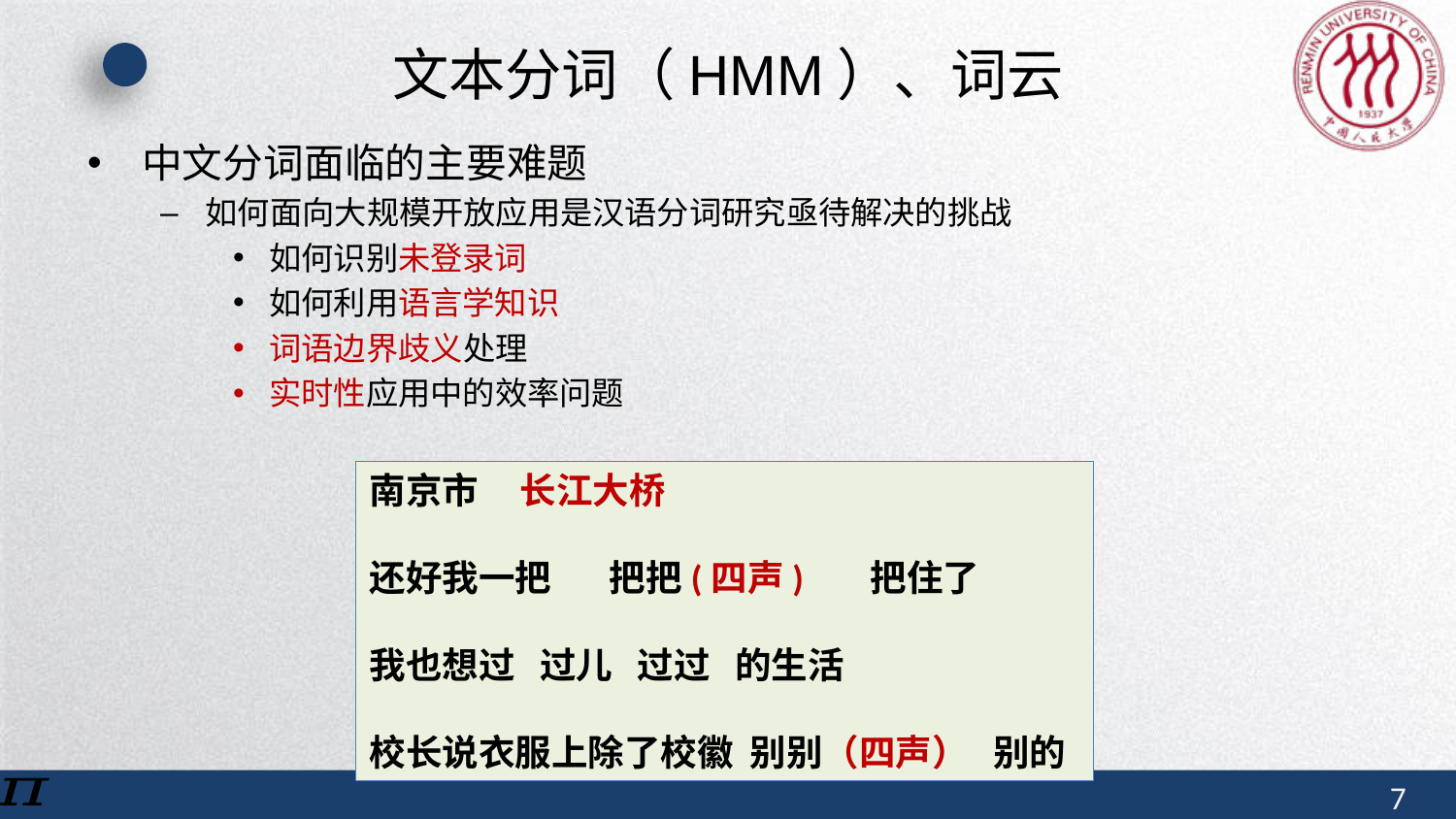

# 文本分词（HMM）、词云
中文分词面临的主要难题
如何面向大规模开放应用是汉语分词研究亟待解决的挑战
如何识别未登录词
如何利用语言学知识
词语边界歧义处理
实时性应用中的效率问题

南京市     长江大桥

还好我一把       把把(四声)       把住了

我也想过   过儿   过过   的生活

校长说衣服上除了校徽  别别（四声）   别的